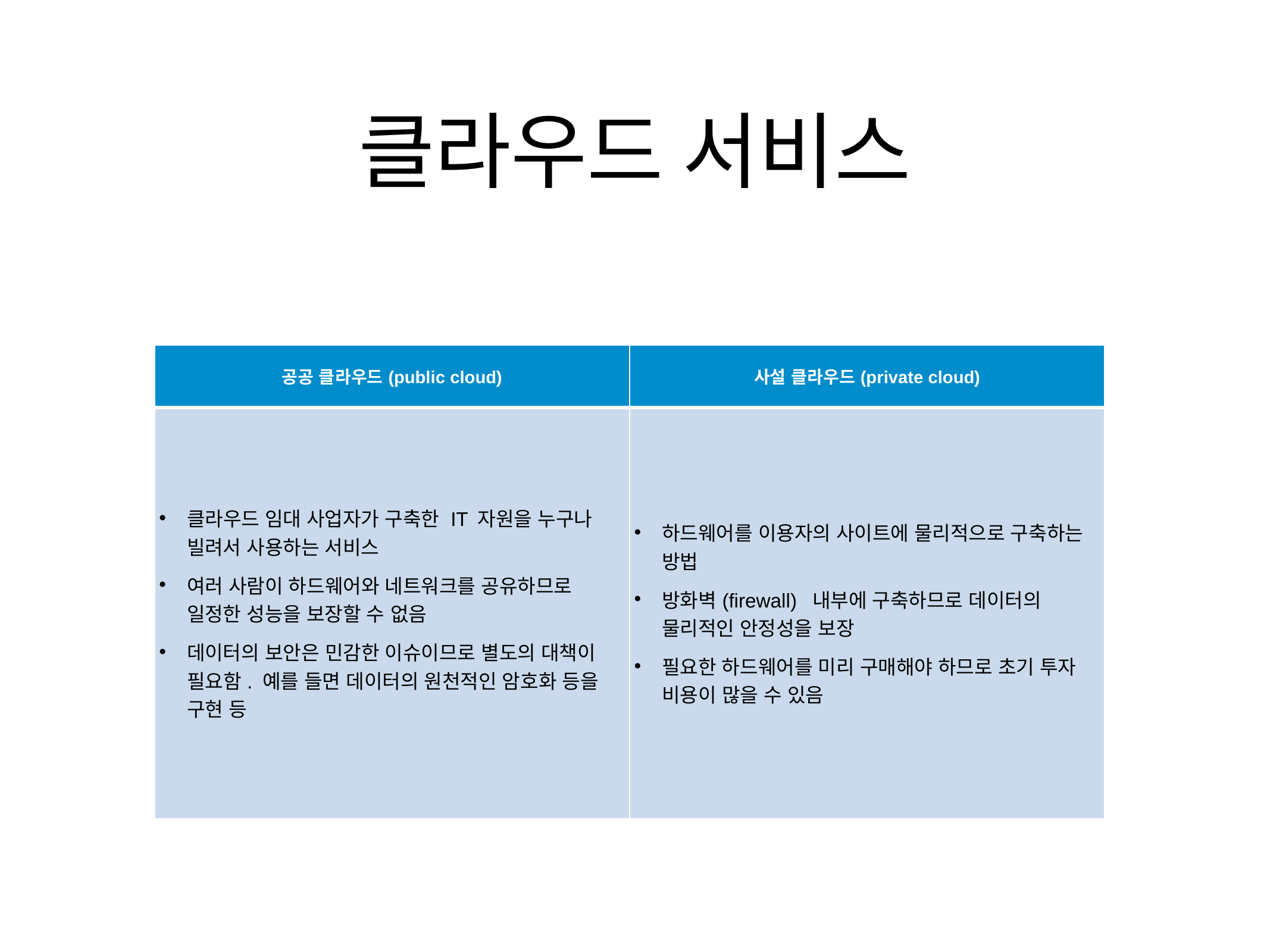

# 클라우드 서비스

| 공공 클라우드(public cloud) | 사설 클라우드(private cloud) |
| --- | --- |
| 클라우드 임대 사업자가 구축한 IT 자원을 누구나 빌려서 사용하는 서비스 여러 사람이 하드웨어와 네트워크를 공유하므로 일정한 성능을 보장할 수 없음 데이터의 보안은 민감한 이슈이므로 별도의 대책이 필요함. 예를 들면 데이터의 원천적인 암호화 등을 구현 등 | 하드웨어를 이용자의 사이트에 물리적으로 구축하는 방법 방화벽(firewall) 내부에 구축하므로 데이터의 물리적인 안정성을 보장 필요한 하드웨어를 미리 구매해야 하므로 초기 투자 비용이 많을 수 있음 |
100